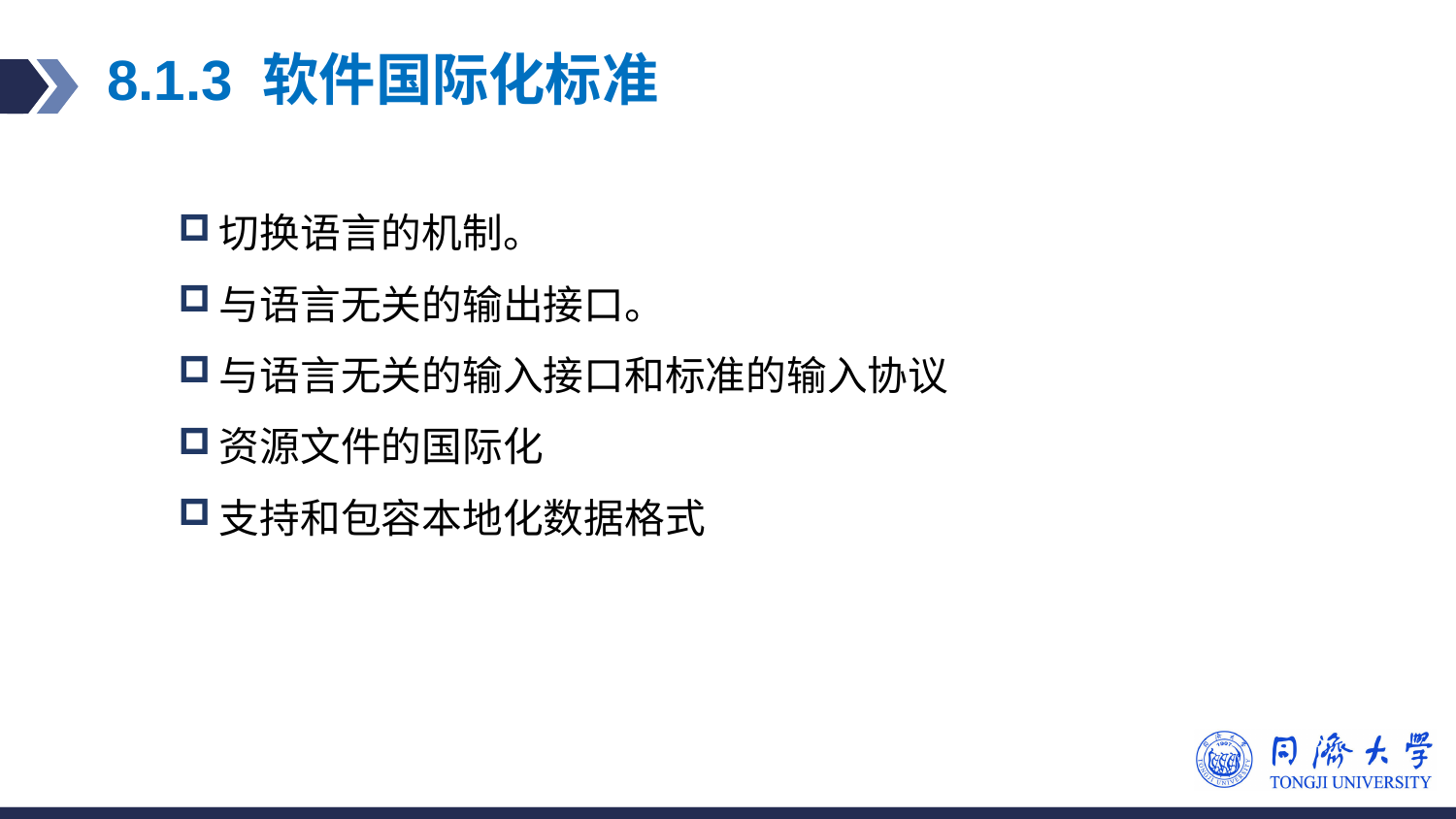

# 8.1.3 软件国际化标准
切换语言的机制。
与语言无关的输出接口。
与语言无关的输入接口和标准的输入协议
资源文件的国际化
支持和包容本地化数据格式